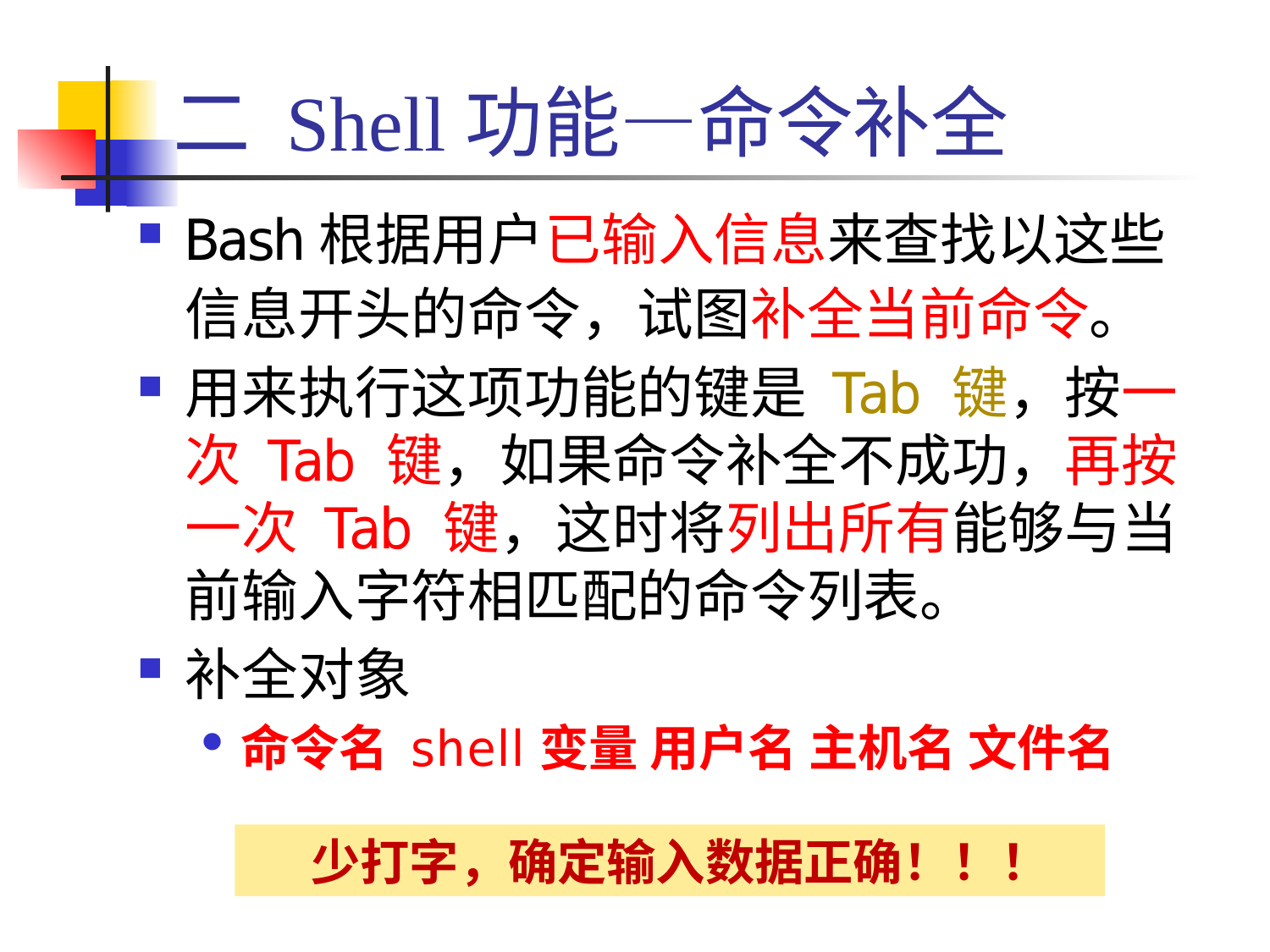

# 二 Shell功能—命令补全
Bash根据用户已输入信息来查找以这些信息开头的命令，试图补全当前命令。
用来执行这项功能的键是 Tab 键，按一次 Tab 键，如果命令补全不成功，再按一次 Tab 键，这时将列出所有能够与当前输入字符相匹配的命令列表。
补全对象
命令名 shell变量 用户名 主机名 文件名
少打字，确定输入数据正确！！！